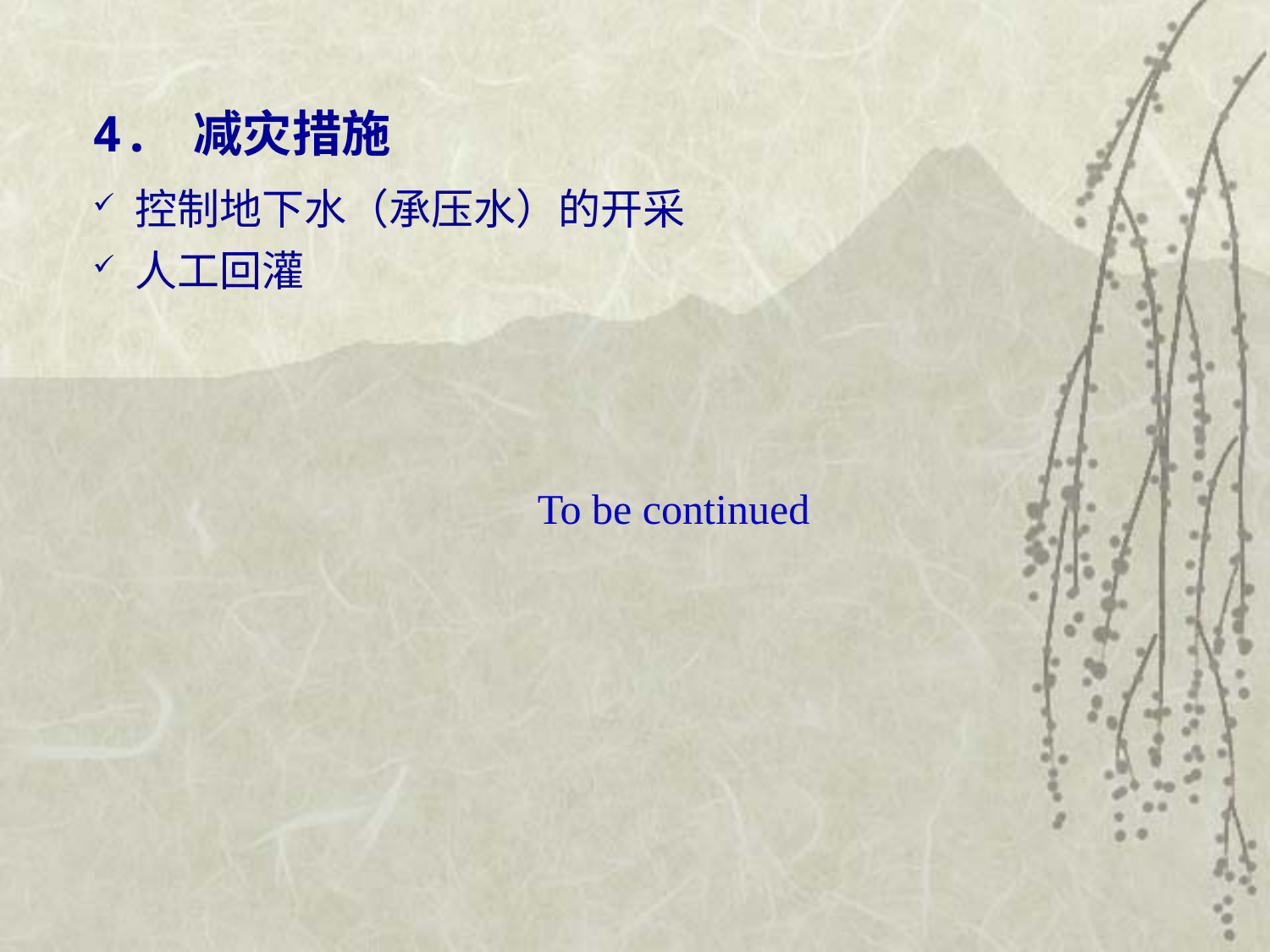

4. 减灾措施
 控制地下水（承压水）的开采
 人工回灌

To be continued